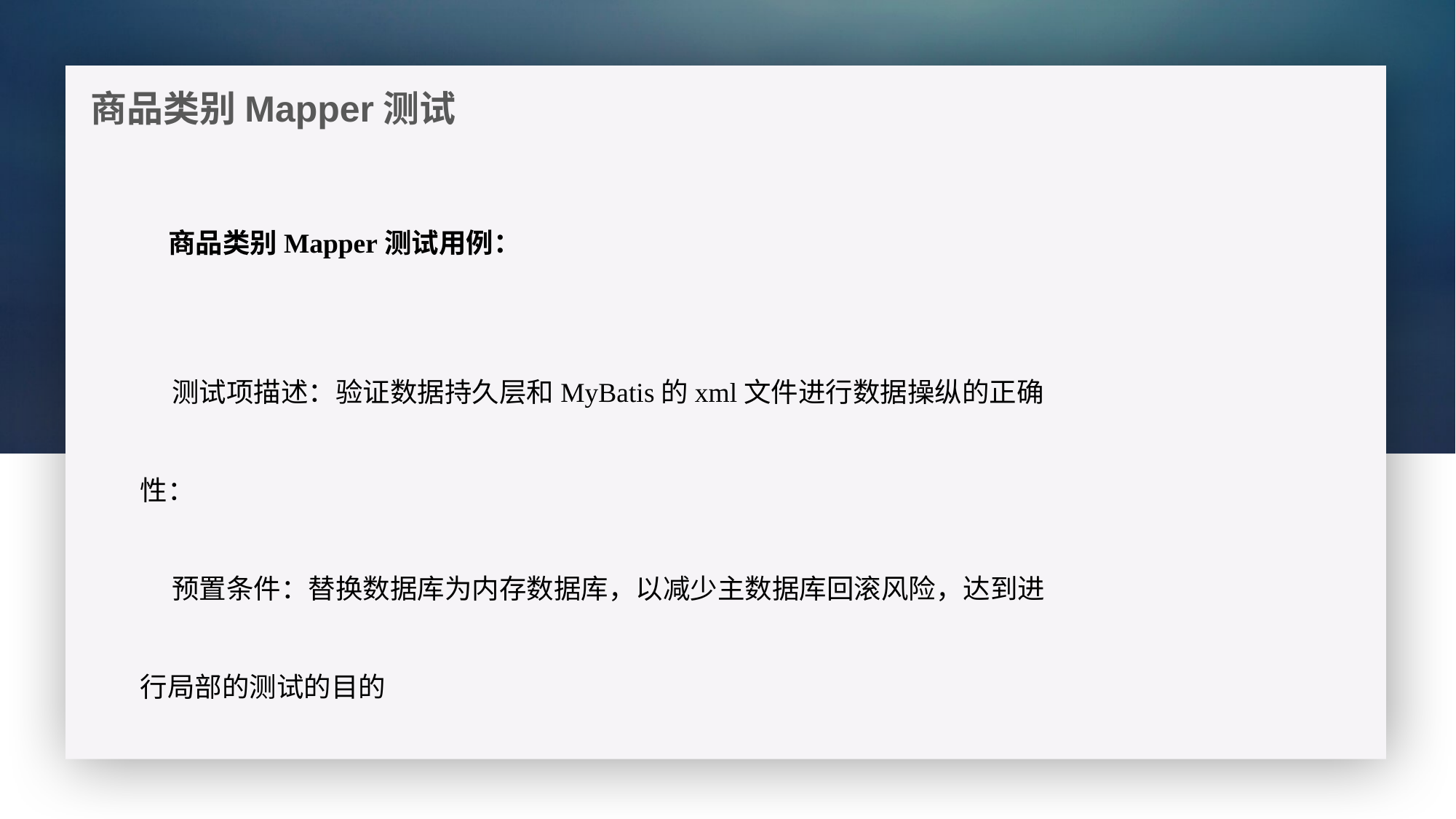

商品类别Mapper测试
商品类别Mapper测试用例：
测试项描述：验证数据持久层和MyBatis的xml文件进行数据操纵的正确性：
预置条件：替换数据库为内存数据库，以减少主数据库回滚风险，达到进行局部的测试的目的